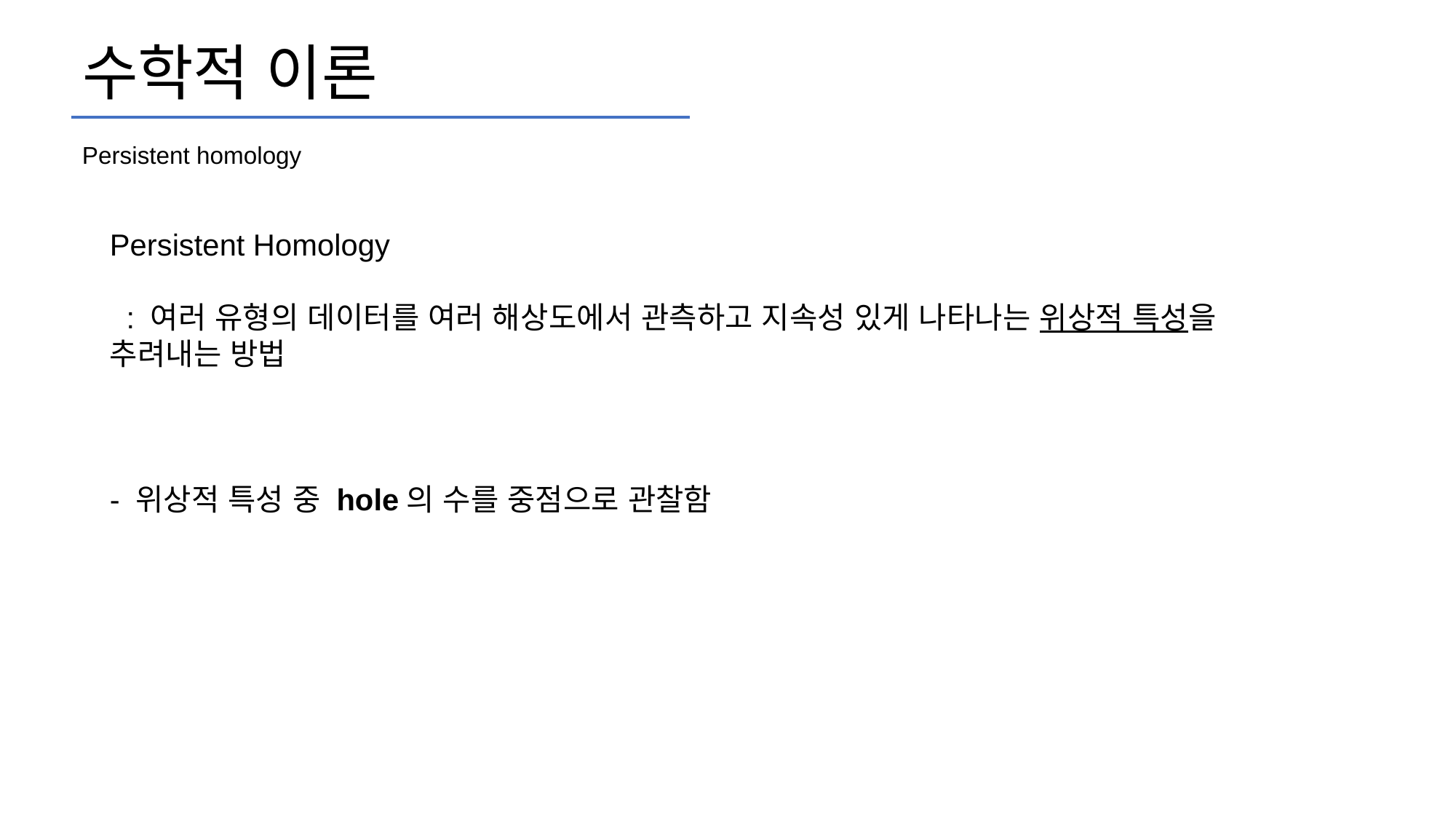

# 수학적 이론
Persistent homology
Persistent Homology

  : 여러 유형의 데이터를 여러 해상도에서 관측하고 지속성 있게 나타나는 위상적 특성을 추려내는 방법

- 위상적 특성 중 hole의 수를 중점으로 관찰함